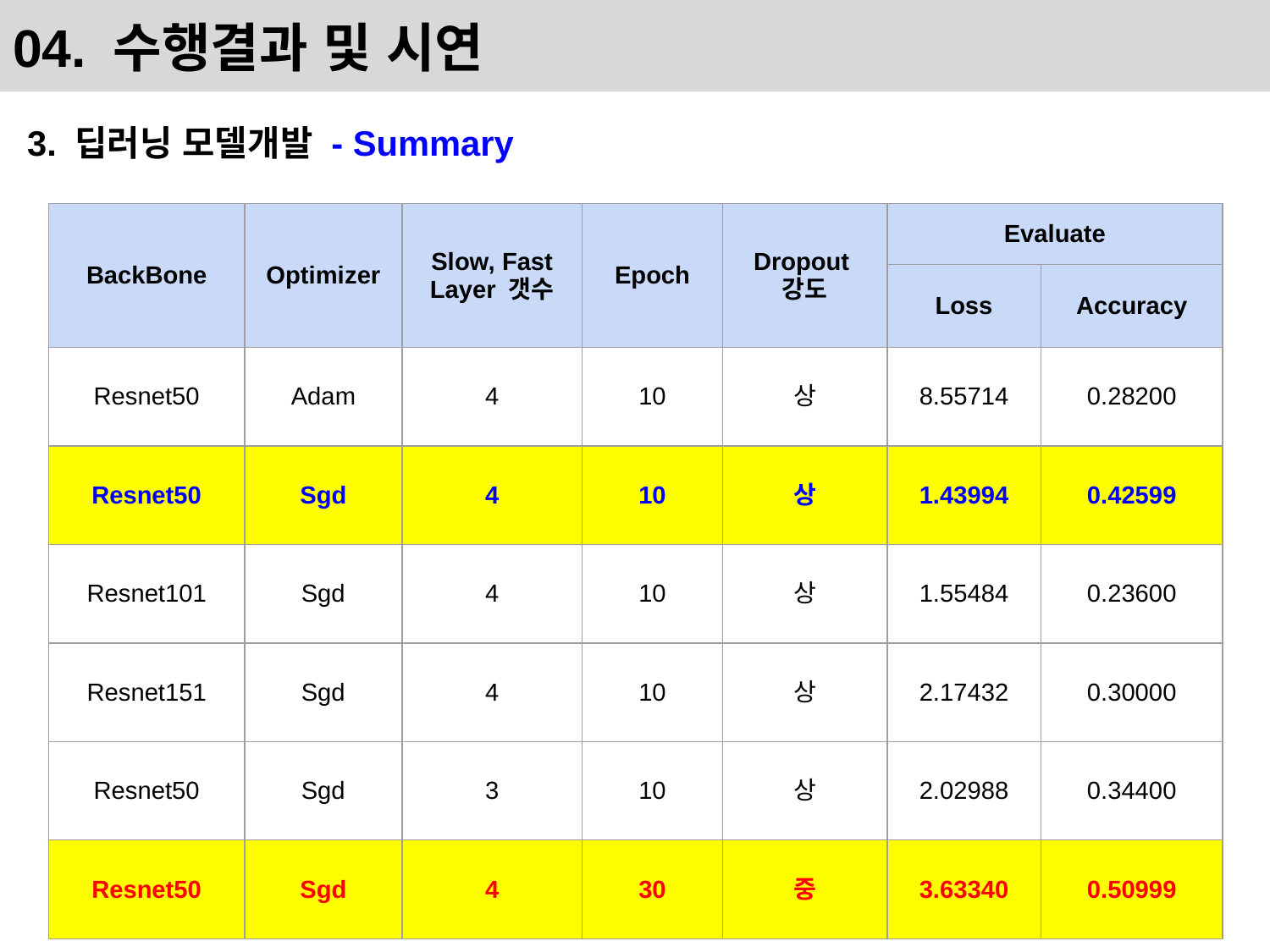

# 04. 수행결과 및 시연
3. 딥러닝 모델개발 - Summary

| BackBone | Optimizer | Slow, Fast Layer 갯수 | Epoch | Dropout 강도 | Evaluate |  |
| --- | --- | --- | --- | --- | --- | --- |
|  |  |  |  |  | Loss | Accuracy |
| Resnet50 | Adam | 4 | 10 | 상 | 8.55714 | 0.28200 |
| Resnet50 | Sgd | 4 | 10 | 상 | 1.43994 | 0.42599 |
| Resnet101 | Sgd | 4 | 10 | 상 | 1.55484 | 0.23600 |
| Resnet151 | Sgd | 4 | 10 | 상 | 2.17432 | 0.30000 |
| Resnet50 | Sgd | 3 | 10 | 상 | 2.02988 | 0.34400 |
| Resnet50 | Sgd | 4 | 30 | 중 | 3.63340 | 0.50999 |